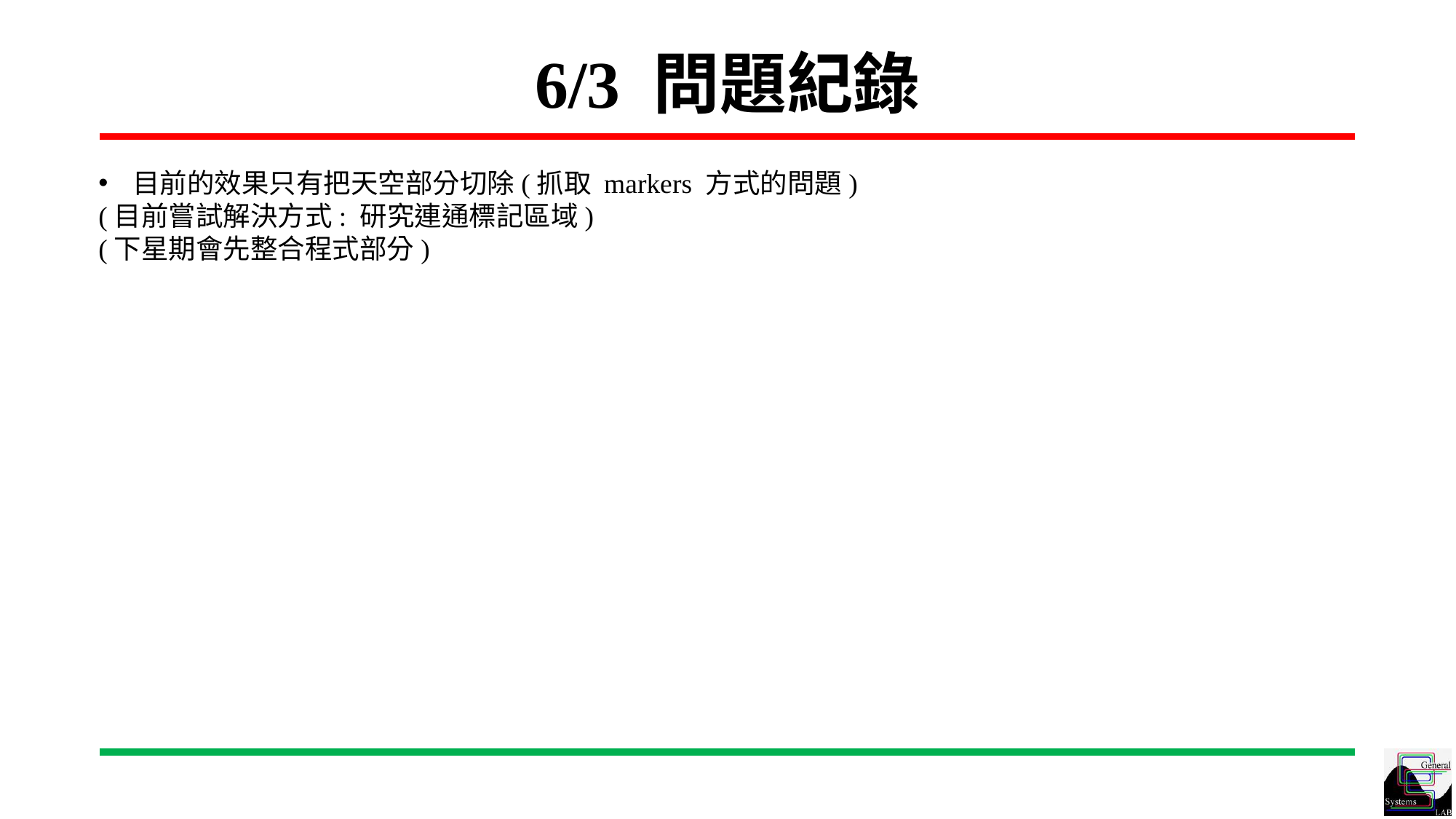

# 6/3 問題紀錄
目前的效果只有把天空部分切除(抓取 markers 方式的問題)
(目前嘗試解決方式: 研究連通標記區域)
(下星期會先整合程式部分)